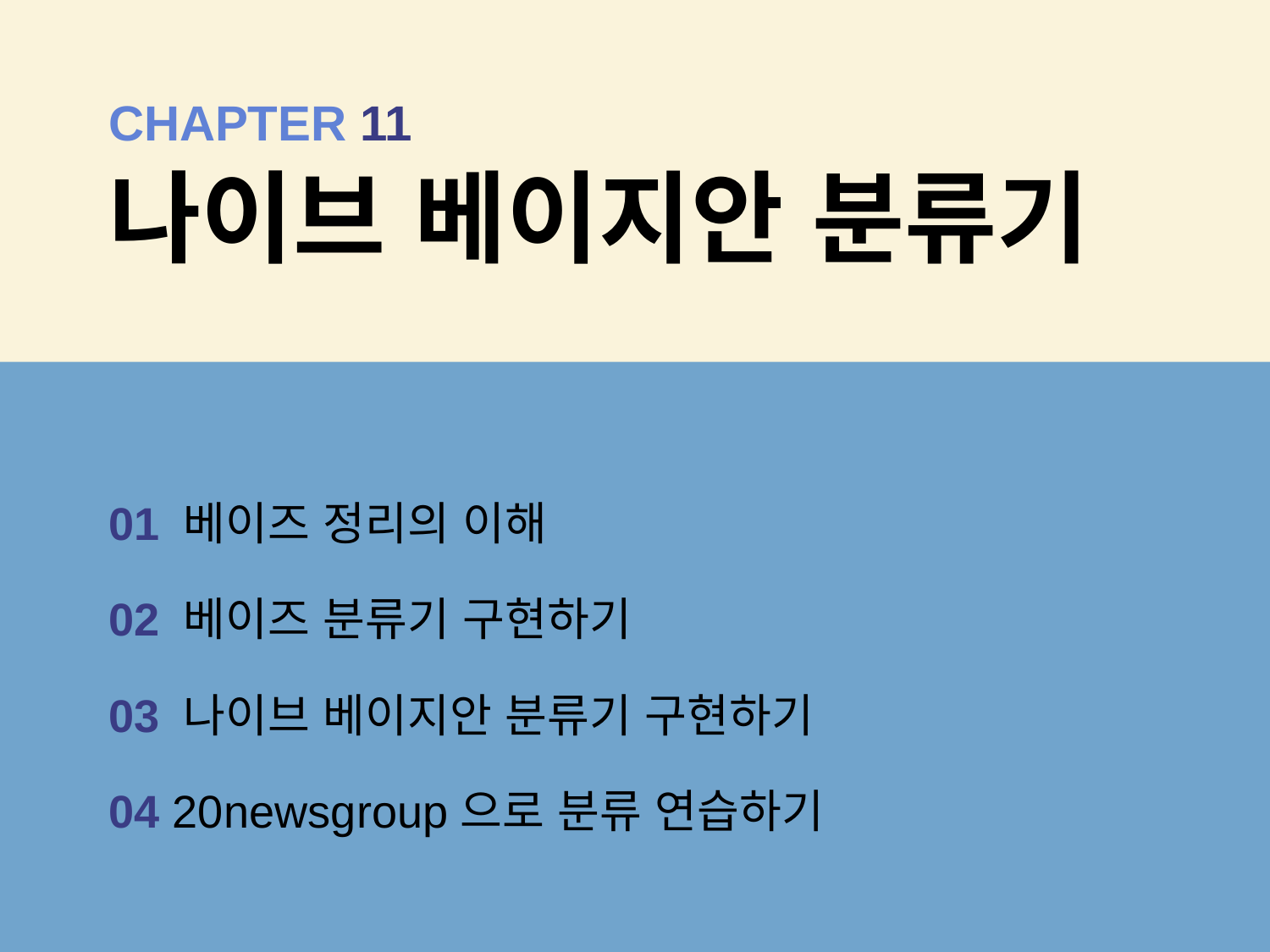

# 나이브 베이지안 분류기
01 베이즈 정리의 이해
02 베이즈 분류기 구현하기
03 나이브 베이지안 분류기 구현하기
04 20newsgroup으로 분류 연습하기